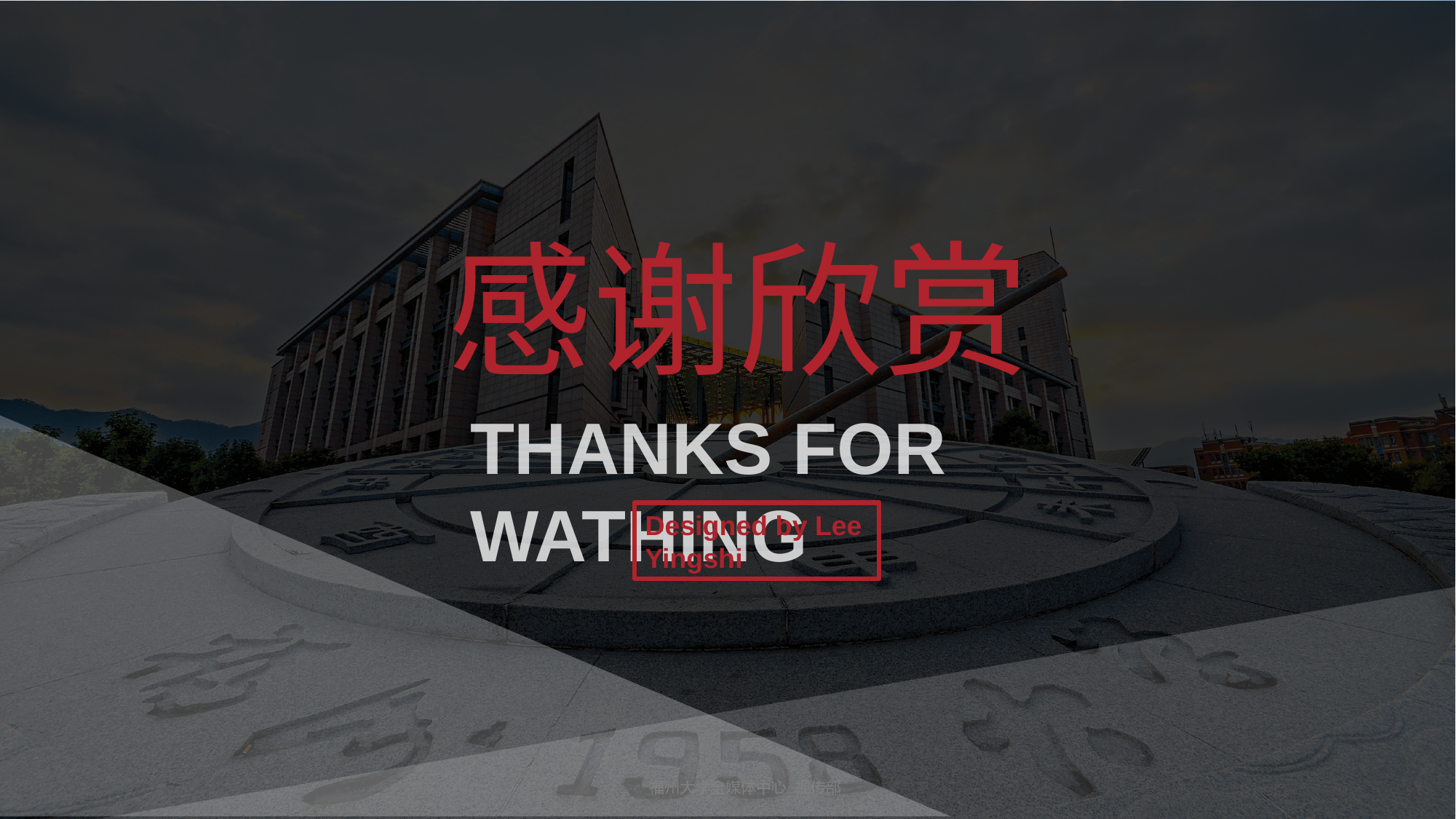

感谢欣赏
THANKS FOR WATHING

Designed by Lee Yingshi